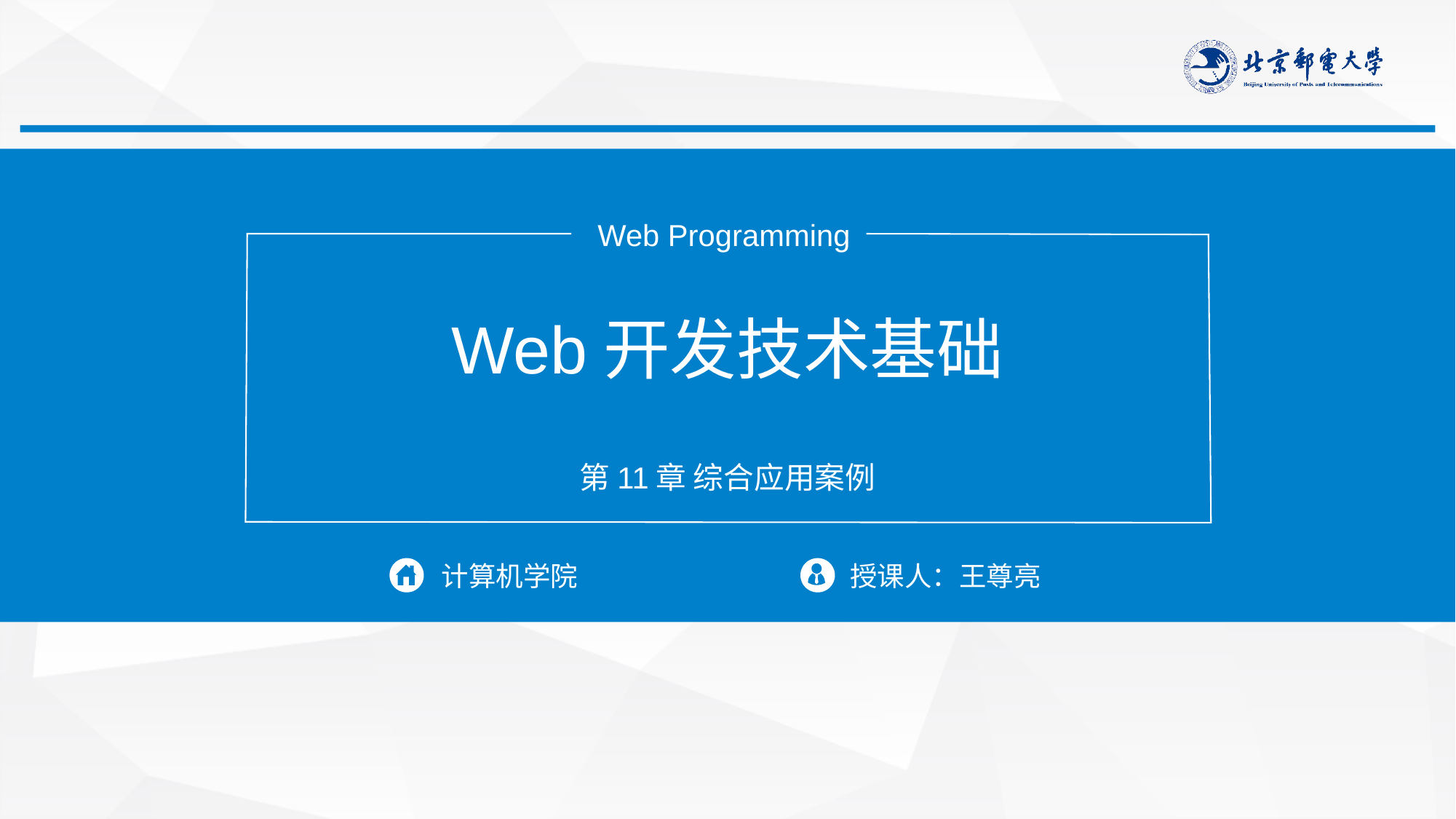

Web Programming

Web开发技术基础
第11章 综合应用案例
计算机学院
授课人：王尊亮